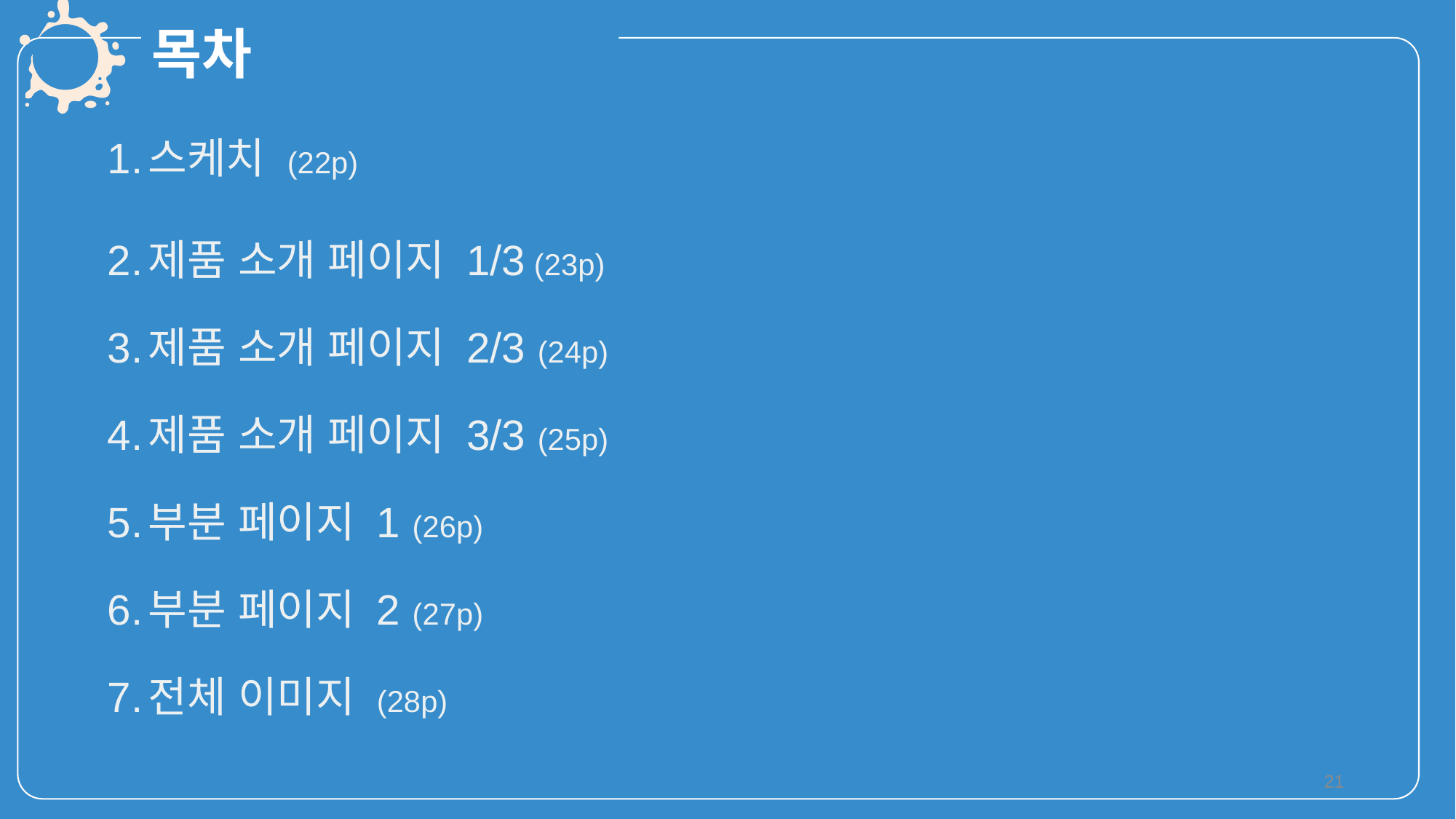

목차

스케치 (22p)

제품 소개 페이지 1/3 (23p)

제품 소개 페이지 2/3 (24p)

제품 소개 페이지 3/3 (25p)

부분 페이지 1 (26p)

부분 페이지 2 (27p)

전체 이미지 (28p)

21